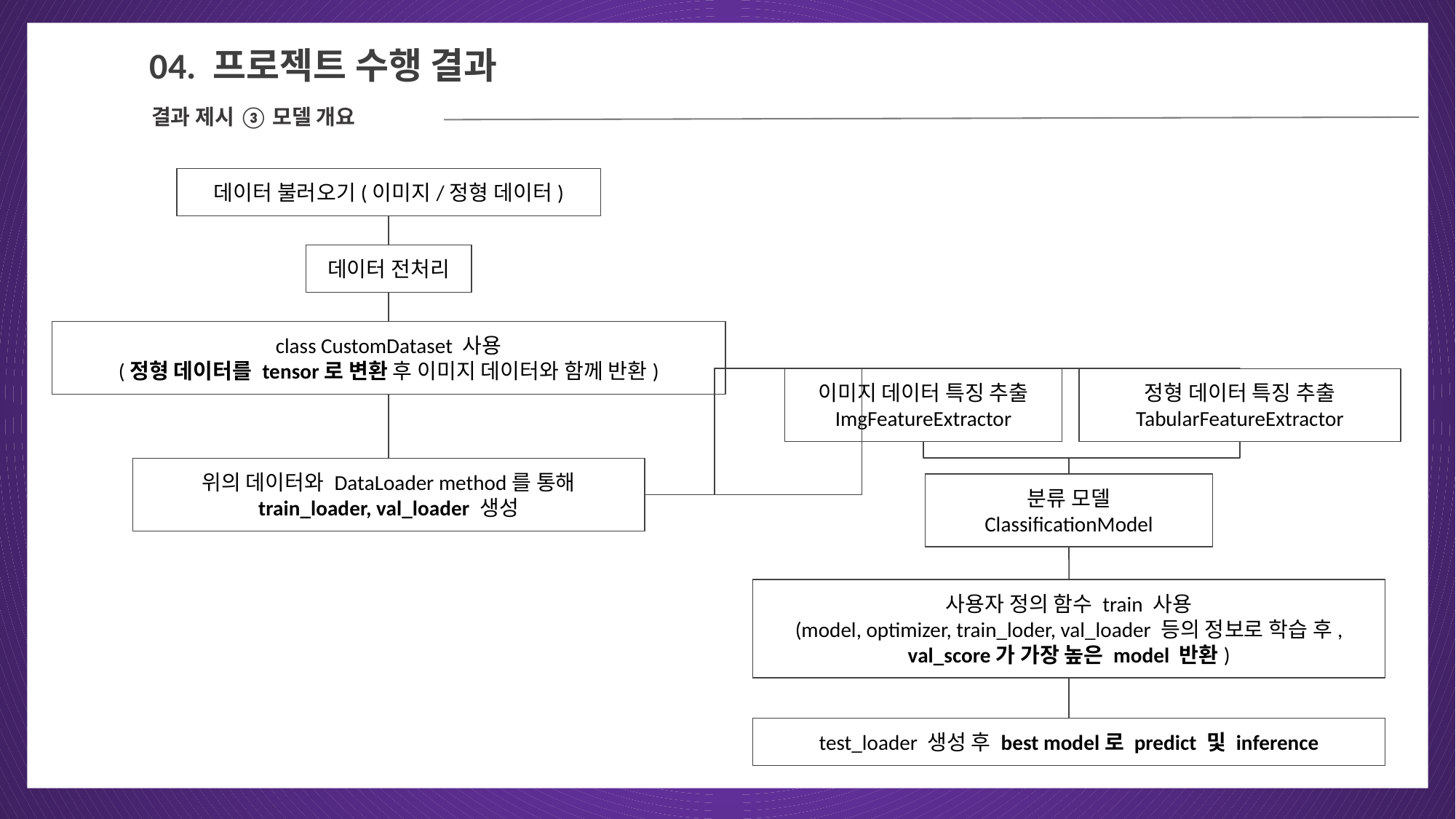

04
04. 프로젝트 수행 결과
결과 제시 ③ 모델 개요
데이터 불러오기(이미지/정형 데이터)
데이터 전처리
class CustomDataset 사용
(정형 데이터를 tensor로 변환 후 이미지 데이터와 함께 반환)
이미지 데이터 특징 추출
ImgFeatureExtractor
정형 데이터 특징 추출
TabularFeatureExtractor
위의 데이터와 DataLoader method를 통해
train_loader, val_loader 생성
분류 모델
ClassificationModel
사용자 정의 함수 train 사용
(model, optimizer, train_loder, val_loader 등의 정보로 학습 후, val_score가 가장 높은 model 반환)
test_loader 생성 후 best model로 predict 및 inference